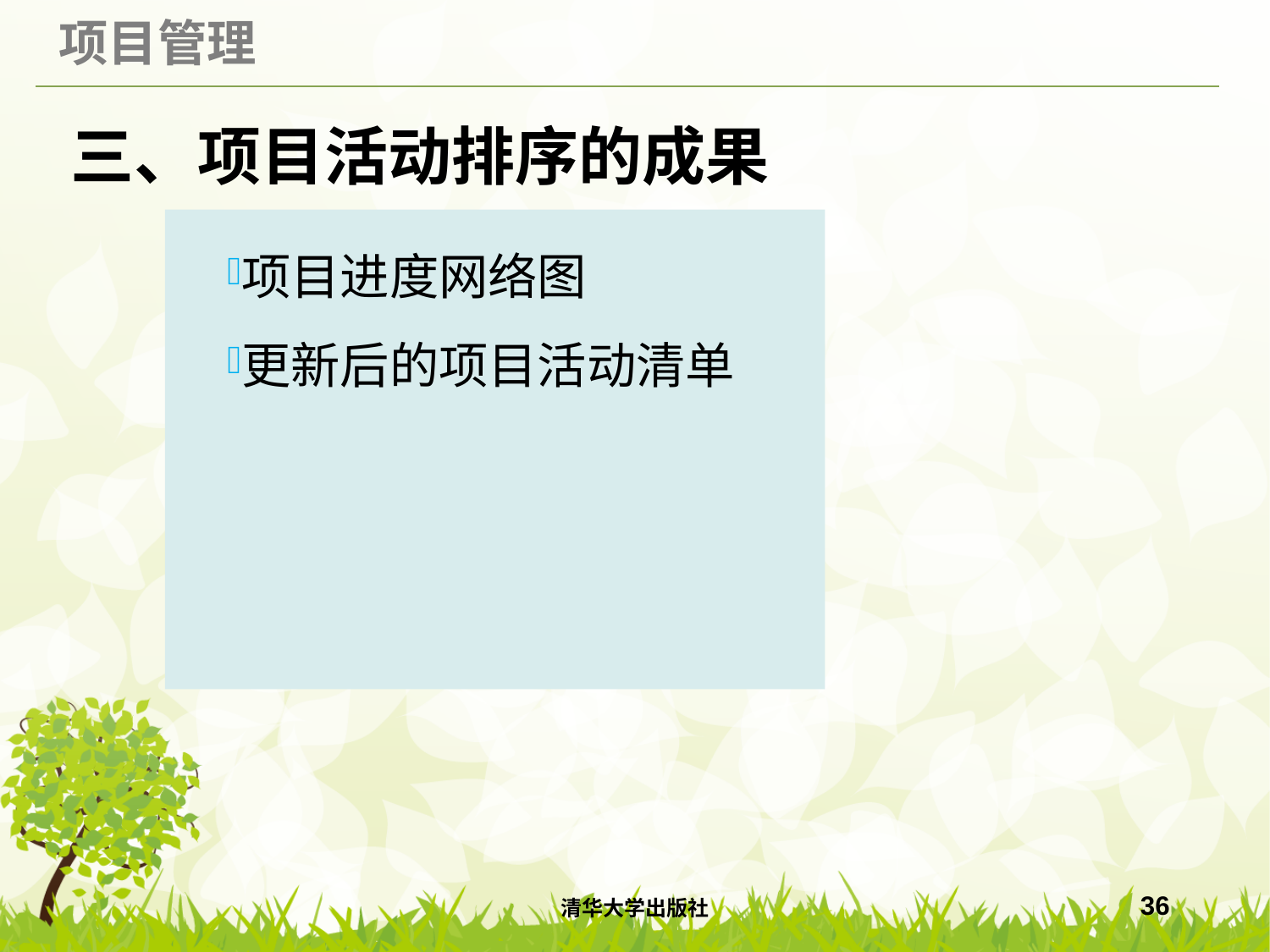

# 三、项目活动排序的成果
项目进度网络图
更新后的项目活动清单

清华大学出版社
36